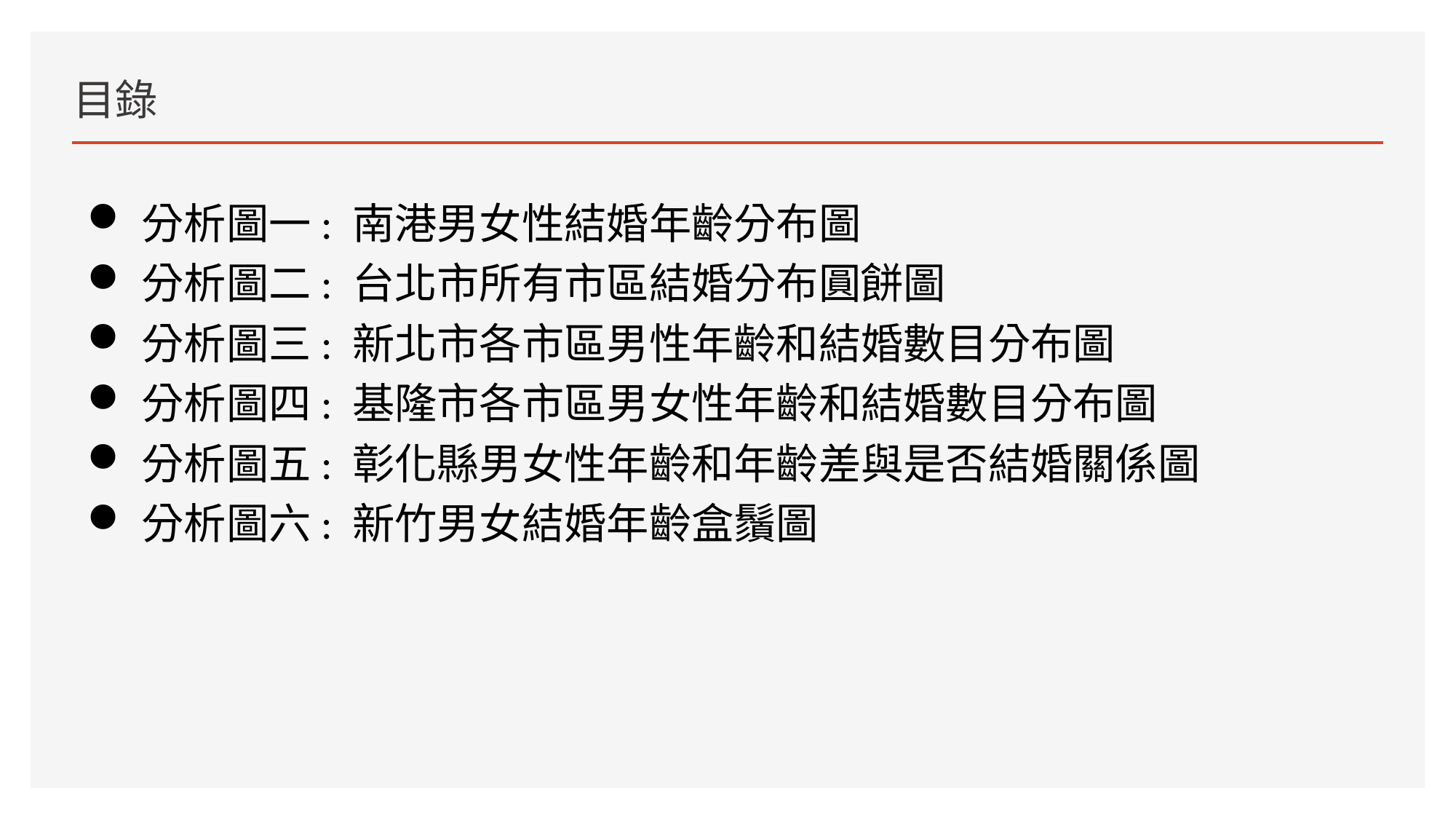

# 目錄
分析圖一: 南港男女性結婚年齡分布圖
分析圖二: 台北市所有市區結婚分布圓餅圖
分析圖三: 新北市各市區男性年齡和結婚數目分布圖
分析圖四: 基隆市各市區男女性年齡和結婚數目分布圖
分析圖五: 彰化縣男女性年齡和年齡差與是否結婚關係圖
分析圖六: 新竹男女結婚年齡盒鬚圖